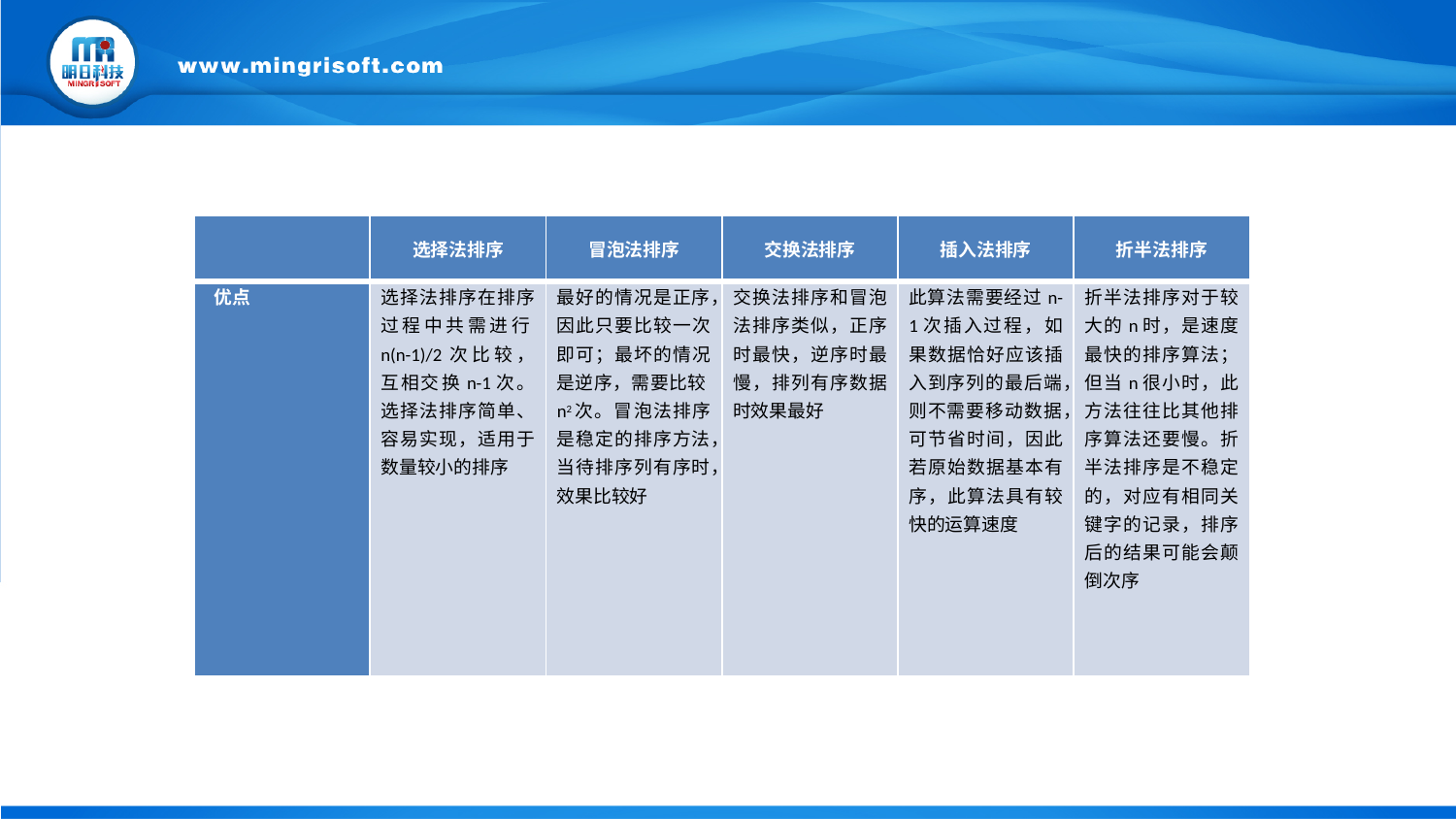

|  | 选择法排序 | 冒泡法排序 | 交换法排序 | 插入法排序 | 折半法排序 |
| --- | --- | --- | --- | --- | --- |
| 优点 | 选择法排序在排序过程中共需进行n(n-1)/2次比较，互相交换n-1次。选择法排序简单、容易实现，适用于数量较小的排序 | 最好的情况是正序，因此只要比较一次即可；最坏的情况是逆序，需要比较n2次。冒泡法排序是稳定的排序方法，当待排序列有序时，效果比较好 | 交换法排序和冒泡法排序类似，正序时最快，逆序时最慢，排列有序数据时效果最好 | 此算法需要经过n-1次插入过程，如果数据恰好应该插入到序列的最后端，则不需要移动数据，可节省时间，因此若原始数据基本有序，此算法具有较快的运算速度 | 折半法排序对于较大的n时，是速度最快的排序算法；但当n很小时，此方法往往比其他排序算法还要慢。折半法排序是不稳定的，对应有相同关键字的记录，排序后的结果可能会颠倒次序 |